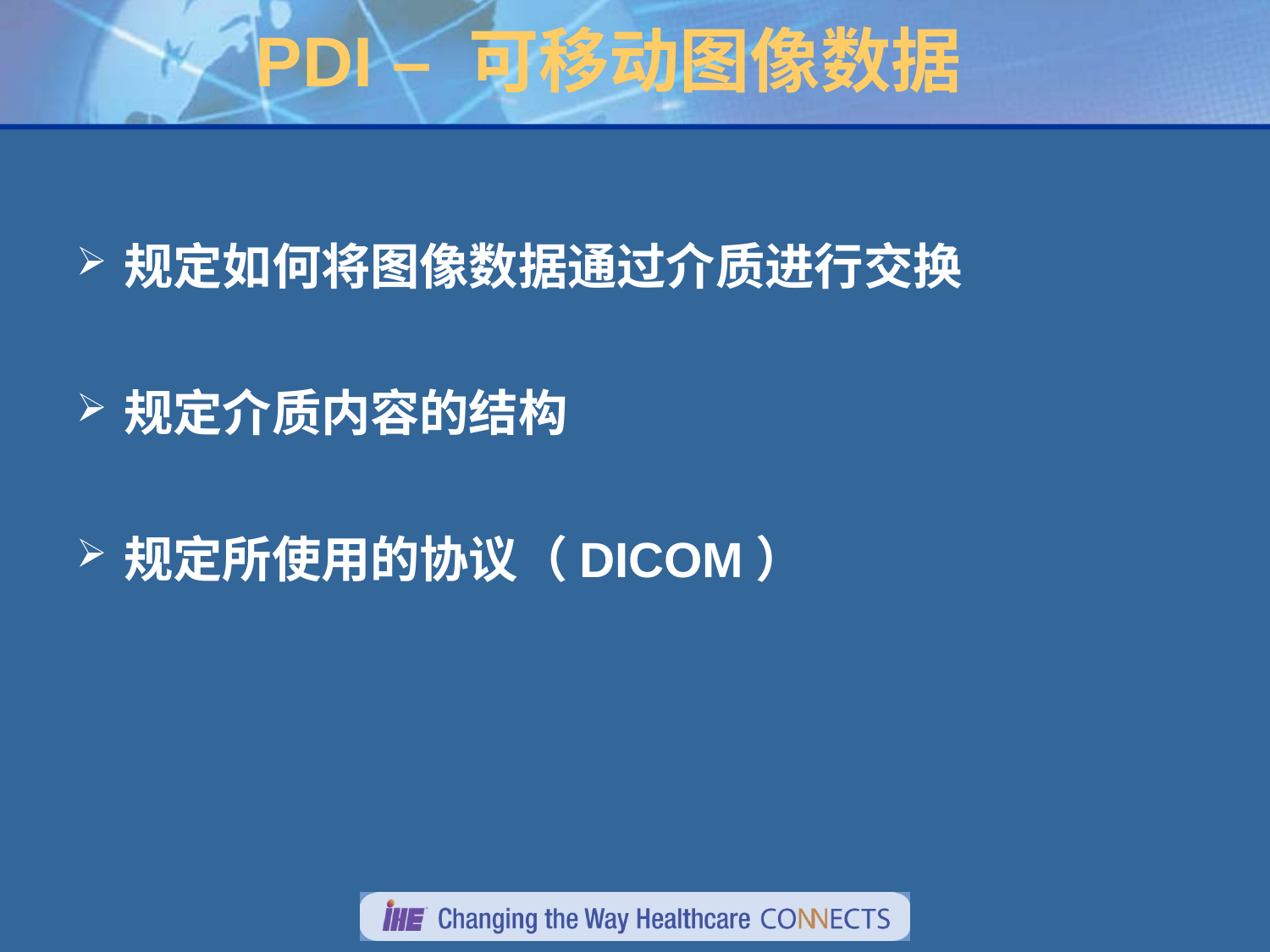

# PDI – 可移动图像数据
规定如何将图像数据通过介质进行交换

规定介质内容的结构

规定所使用的协议（DICOM）